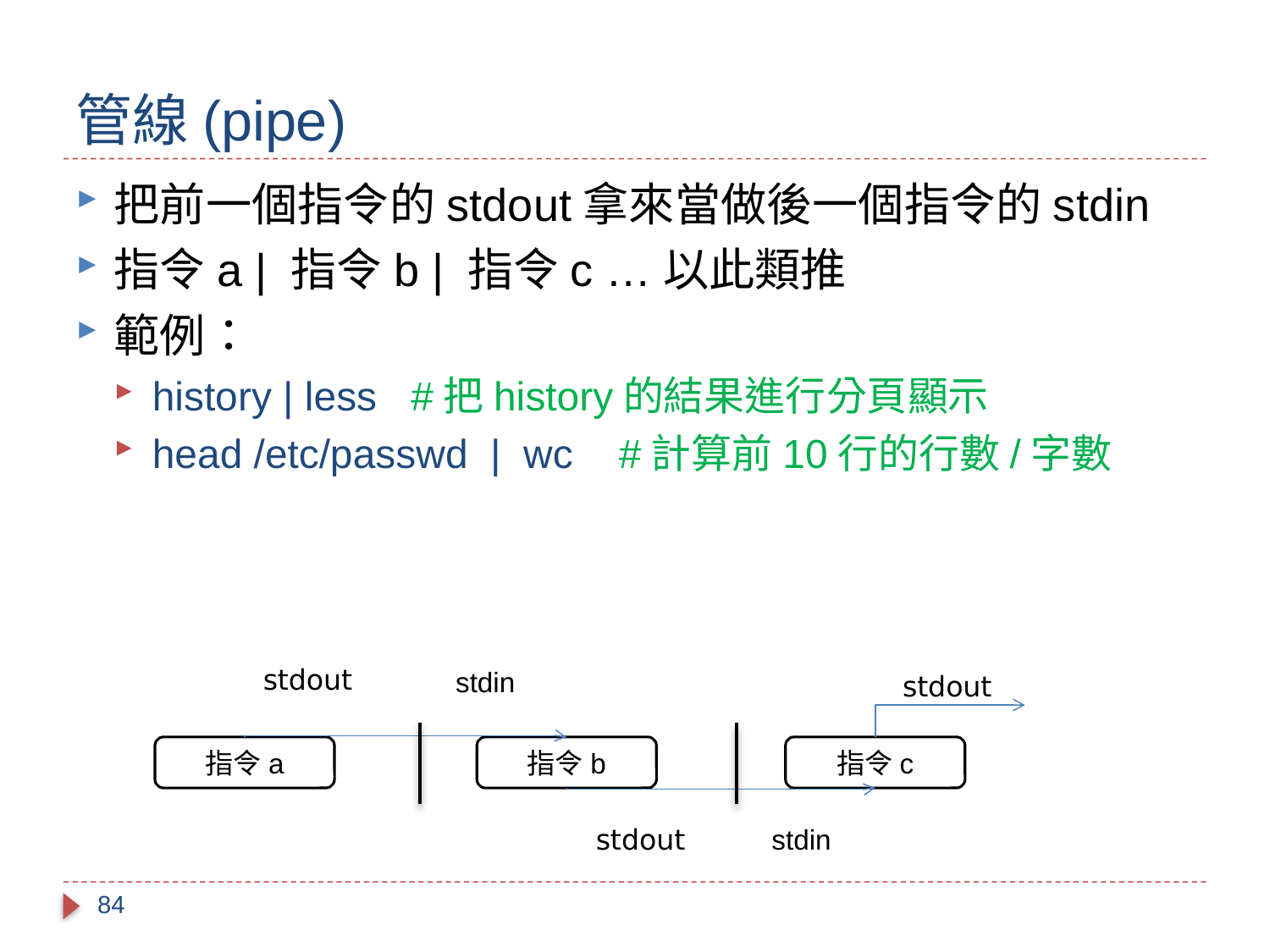

# 管線(pipe)
把前一個指令的stdout拿來當做後一個指令的stdin
指令a | 指令b | 指令c …以此類推
範例：
history | less   #把history的結果進行分頁顯示
head /etc/passwd  |  wc    #計算前10行的行數/字數

stdout
stdin
指令b
指令a
指令c
stdin
stdout
stdout
84